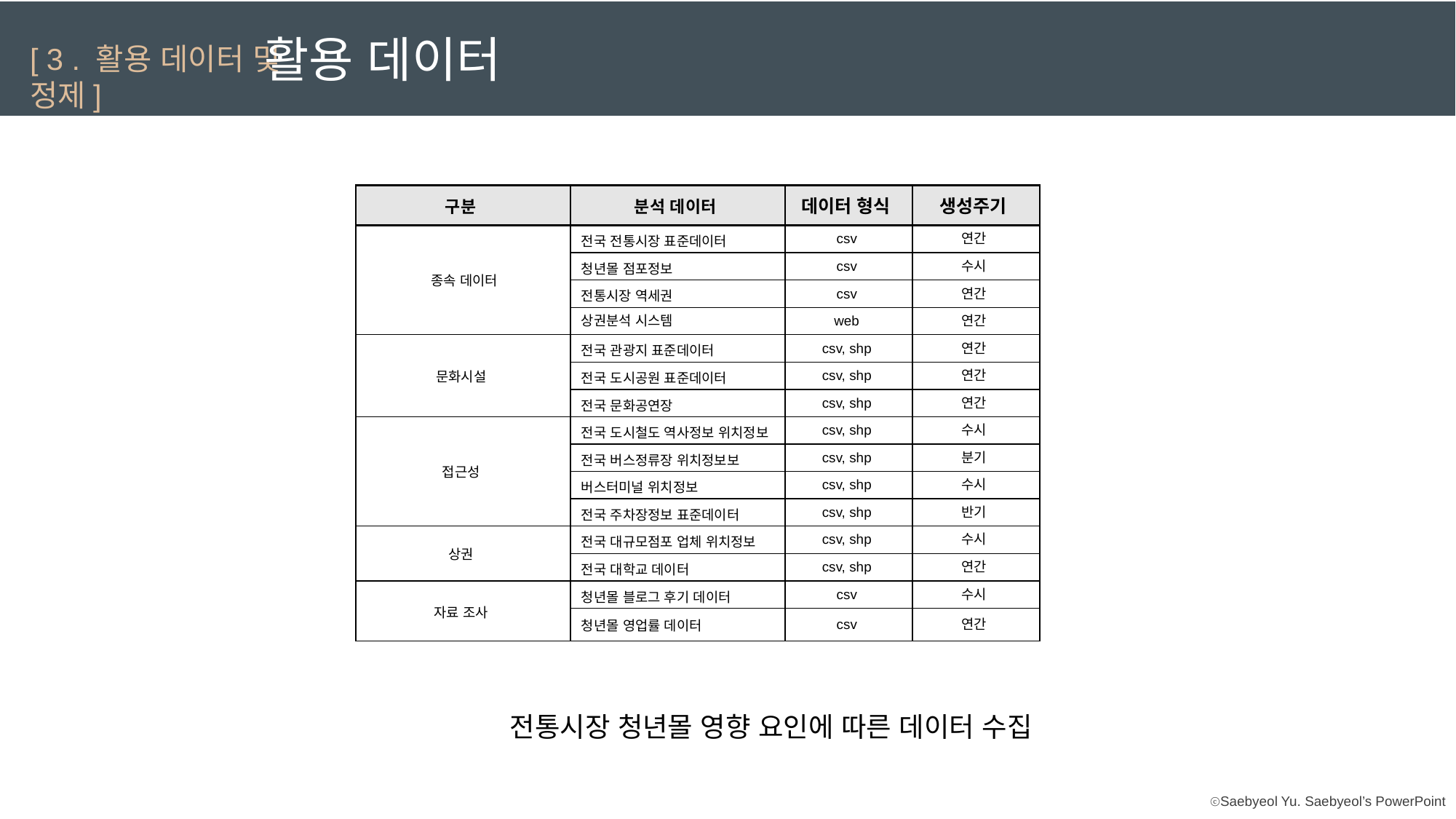

활용 데이터
[ 3 . 활용 데이터 및 정제]
| 구분 | 분석 데이터 | 데이터 형식 | 생성주기 |
| --- | --- | --- | --- |
| 종속 데이터 | 전국 전통시장 표준데이터 | csv | 연간 |
|  | 청년몰 점포정보 | csv | 수시 |
|  | 전통시장 역세권 | csv | 연간 |
|  | 상권분석 시스템 | web | 연간 |
| 문화시설 | 전국 관광지 표준데이터 | csv, shp | 연간 |
|  | 전국 도시공원 표준데이터 | csv, shp | 연간 |
|  | 전국 문화공연장 | csv, shp | 연간 |
| 접근성 | 전국 도시철도 역사정보 위치정보 | csv, shp | 수시 |
|  | 전국 버스정류장 위치정보보 | csv, shp | 분기 |
|  | 버스터미널 위치정보 | csv, shp | 수시 |
|  | 전국 주차장정보 표준데이터 | csv, shp | 반기 |
| 상권 | 전국 대규모점포 업체 위치정보 | csv, shp | 수시 |
|  | 전국 대학교 데이터 | csv, shp | 연간 |
| 자료 조사 | 청년몰 블로그 후기 데이터 | csv | 수시 |
|  | 청년몰 영업률 데이터 | csv | 연간 |
전통시장 청년몰 영향 요인에 따른 데이터 수집